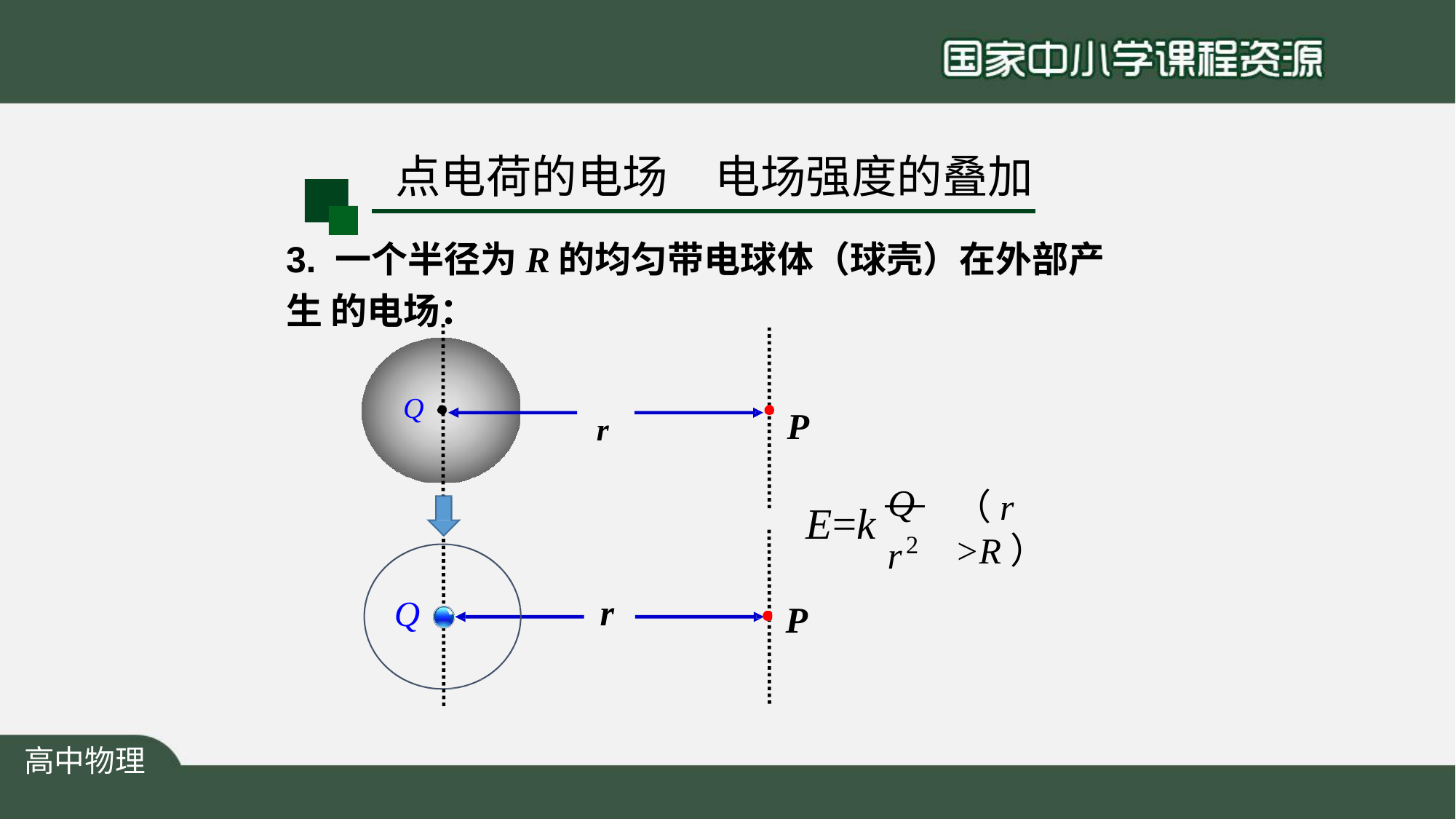

# 点电荷的电场	电场强度的叠加

3. 一个半径为R的均匀带电球体（球壳）在外部产生 的电场：

r	P

Q

E=k Q

（r >R）

r2

r
Q

P

高中物理